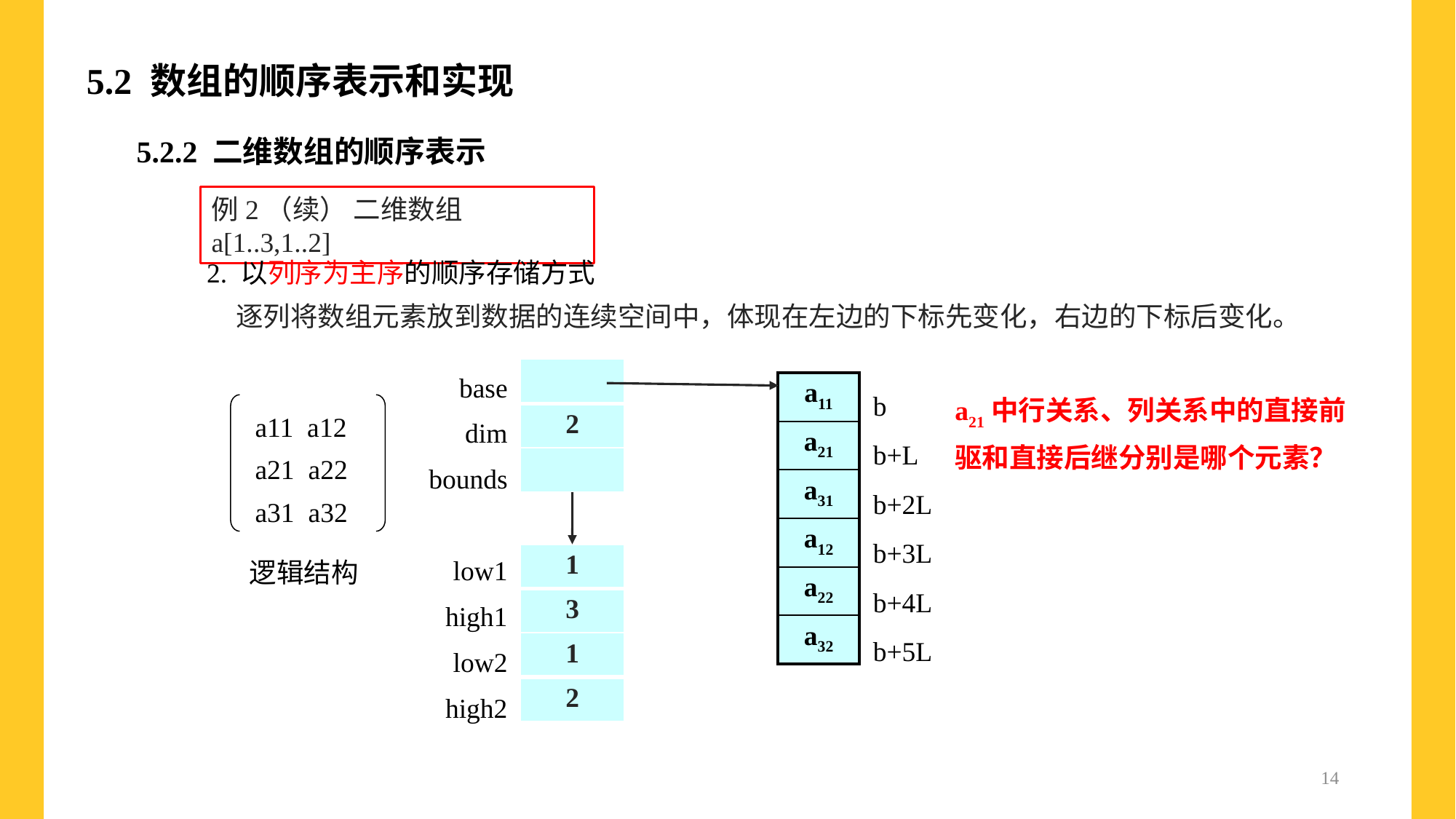

# 5.2 数组的顺序表示和实现
5.2.2 二维数组的顺序表示
例2（续） 二维数组a[1..3,1..2]
 2. 以列序为主序的顺序存储方式
     逐列将数组元素放到数据的连续空间中，体现在左边的下标先变化，右边的下标后变化。
base
dim
bounds

low1
high1
low2
high2
|  |
| --- |
| 2 |
|  |
b
b+L
b+2L
b+3L
b+4L
b+5L
| a11 |
| --- |
| a21 |
| a31 |
| a12 |
| a22 |
| a32 |
a21中行关系、列关系中的直接前驱和直接后继分别是哪个元素？

a11  a12
a21  a22
a31  a32

逻辑结构
| 1 |
| --- |
| 3 |
| 1 |
| --- |
| 2 |
14